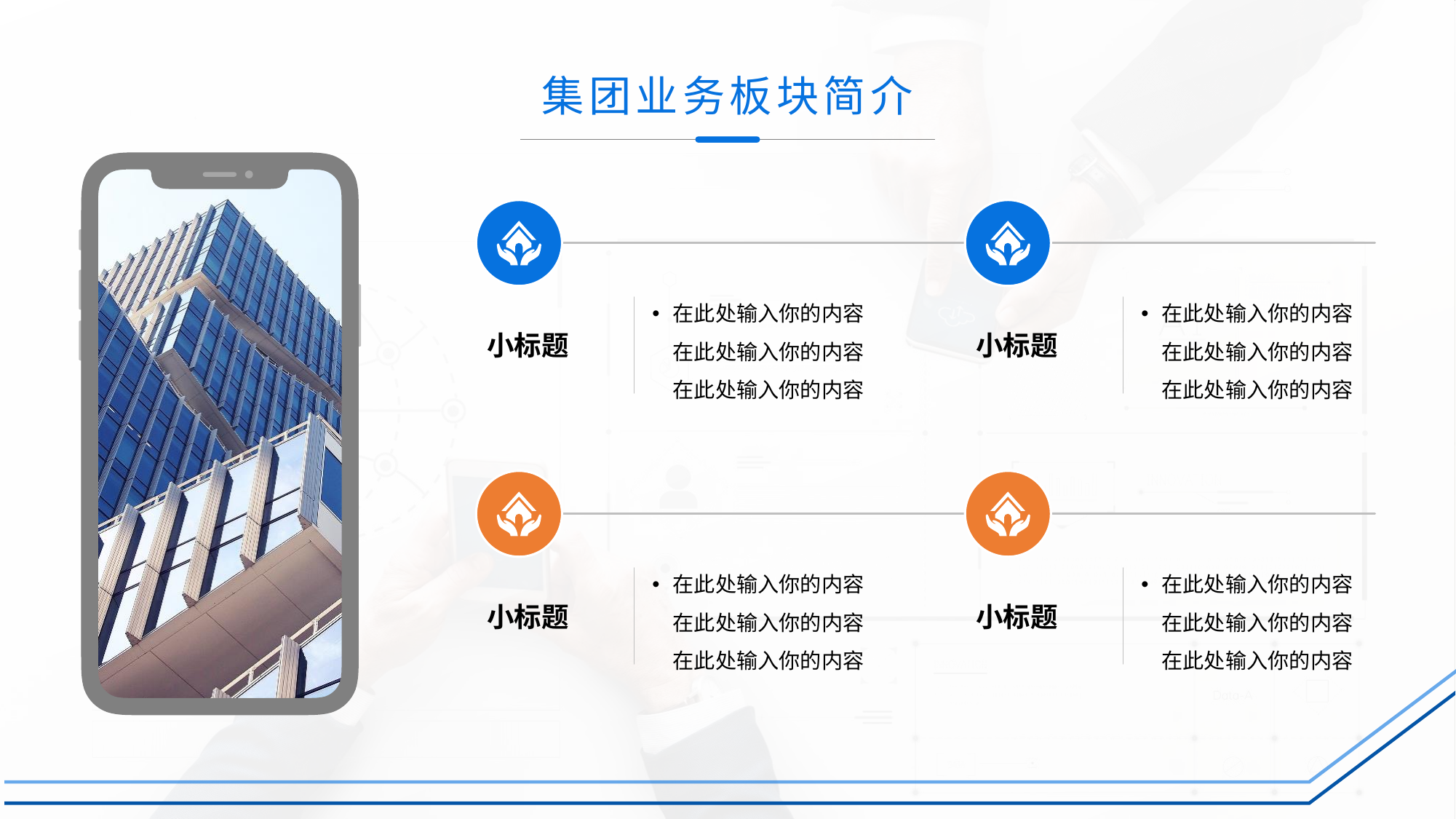

# 集团业务板块简介

小标题
在此处输入你的内容在此处输入你的内容在此处输入你的内容
小标题
在此处输入你的内容在此处输入你的内容在此处输入你的内容

小标题
在此处输入你的内容在此处输入你的内容在此处输入你的内容
小标题
在此处输入你的内容在此处输入你的内容在此处输入你的内容